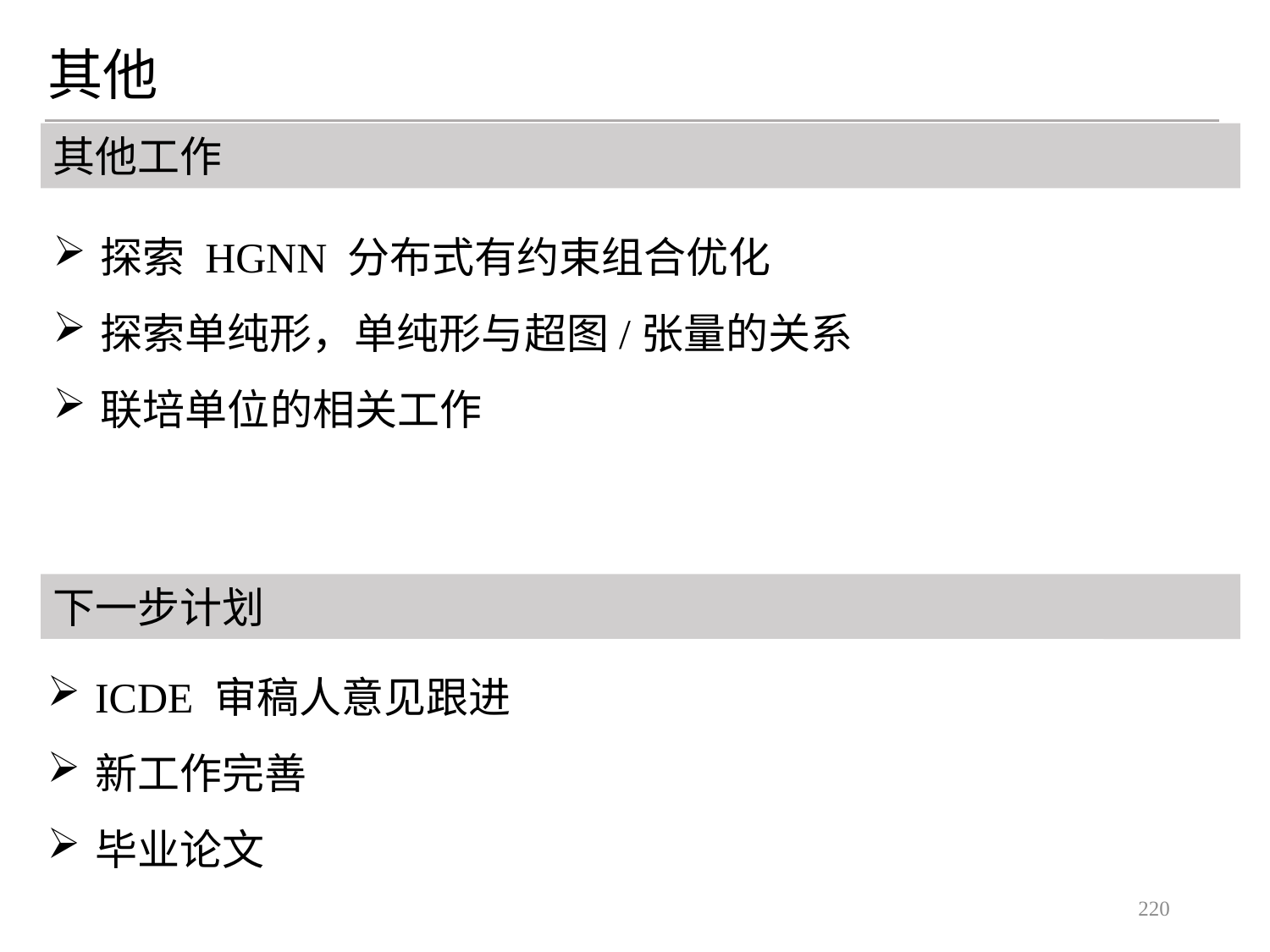

其他
其他工作

探索 HGNN 分布式有约束组合优化
探索单纯形，单纯形与超图/张量的关系
联培单位的相关工作

下一步计划
ICDE 审稿人意见跟进
新工作完善
毕业论文

220